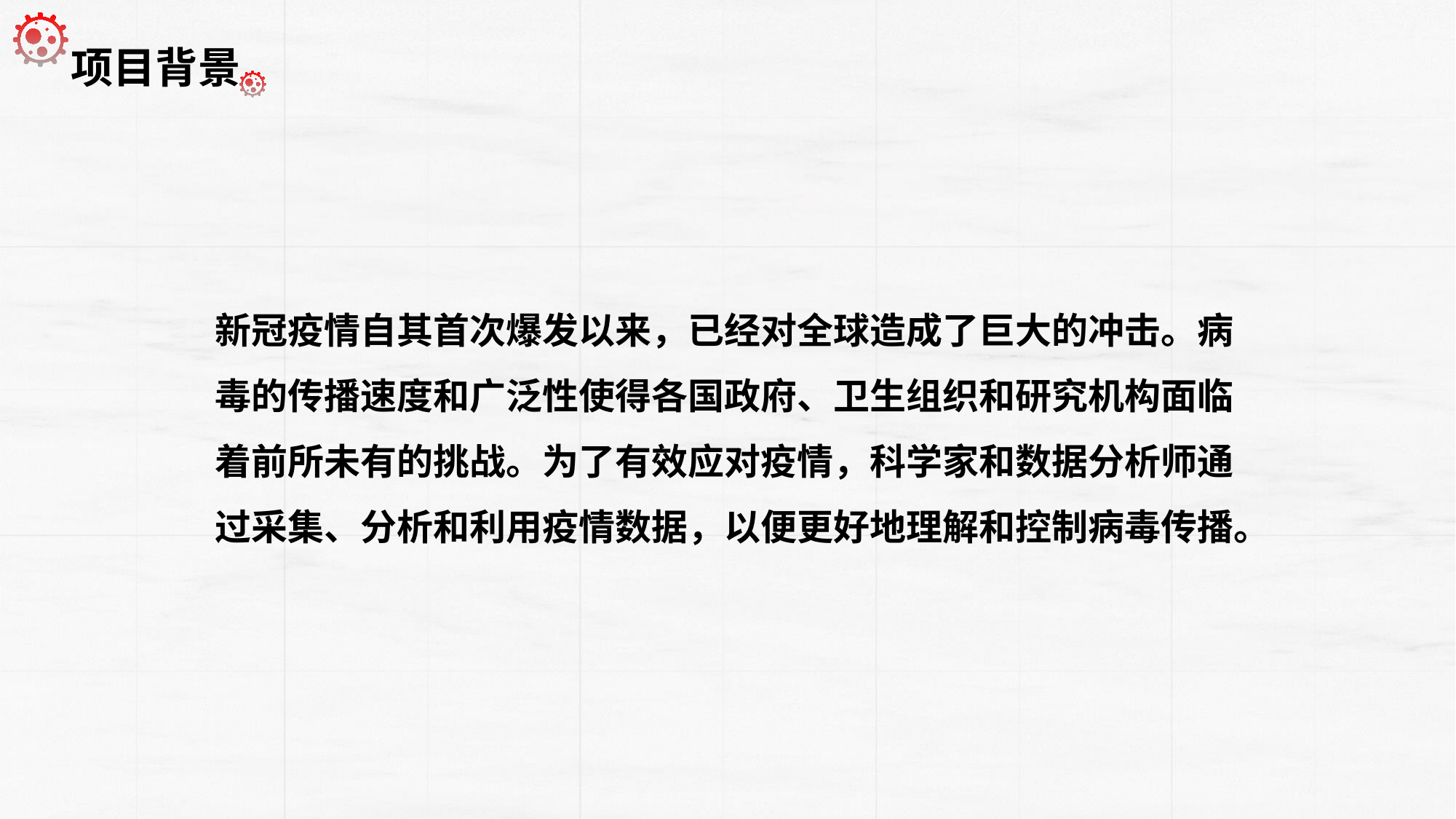

项目背景

新冠疫情自其首次爆发以来，已经对全球造成了巨大的冲击。病毒的传播速度和广泛性使得各国政府、卫生组织和研究机构面临着前所未有的挑战。为了有效应对疫情，科学家和数据分析师通过采集、分析和利用疫情数据，以便更好地理解和控制病毒传播。